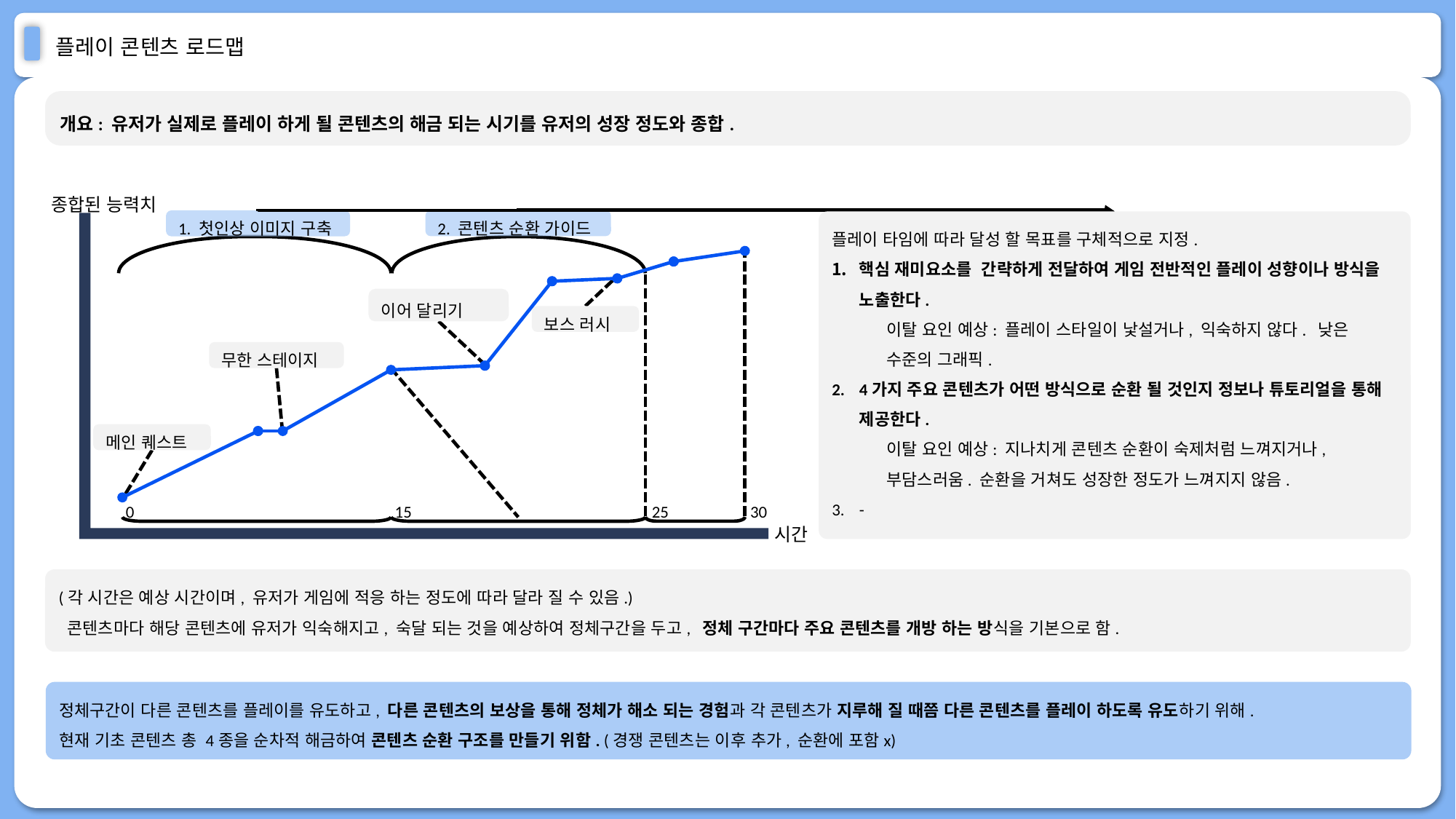

# 플레이 콘텐츠 로드맵
개요: 유저가 실제로 플레이 하게 될 콘텐츠의 해금 되는 시기를 유저의 성장 정도와 종합.

종합된 능력치
2. 콘텐츠 순환 가이드
1. 첫인상 이미지 구축
플레이 타임에 따라 달성 할 목표를 구체적으로 지정.
핵심 재미요소를  간략하게 전달하여 게임 전반적인 플레이 성향이나 방식을 노출한다.
이탈 요인 예상: 플레이 스타일이 낯설거나, 익숙하지 않다.  낮은 수준의 그래픽.
4가지 주요 콘텐츠가 어떤 방식으로 순환 될 것인지 정보나 튜토리얼을 통해 제공한다.
이탈 요인 예상: 지나치게 콘텐츠 순환이 숙제처럼 느껴지거나, 부담스러움. 순환을 거쳐도 성장한 정도가 느껴지지 않음.
-

이어 달리기
보스 러시
무한 스테이지

메인 퀘스트

0
15
25
30
시간
(각 시간은 예상 시간이며, 유저가 게임에 적응 하는 정도에 따라 달라 질 수 있음.)
 콘텐츠마다 해당 콘텐츠에 유저가 익숙해지고, 숙달 되는 것을 예상하여 정체구간을 두고,  정체 구간마다 주요 콘텐츠를 개방 하는 방식을 기본으로 함.
정체구간이 다른 콘텐츠를 플레이를 유도하고, 다른 콘텐츠의 보상을 통해 정체가 해소 되는 경험과 각 콘텐츠가 지루해 질 때쯤 다른 콘텐츠를 플레이 하도록 유도하기 위해.
현재 기초 콘텐츠 총 4종을 순차적 해금하여 콘텐츠 순환 구조를 만들기 위함. (경쟁 콘텐츠는 이후 추가, 순환에 포함x)